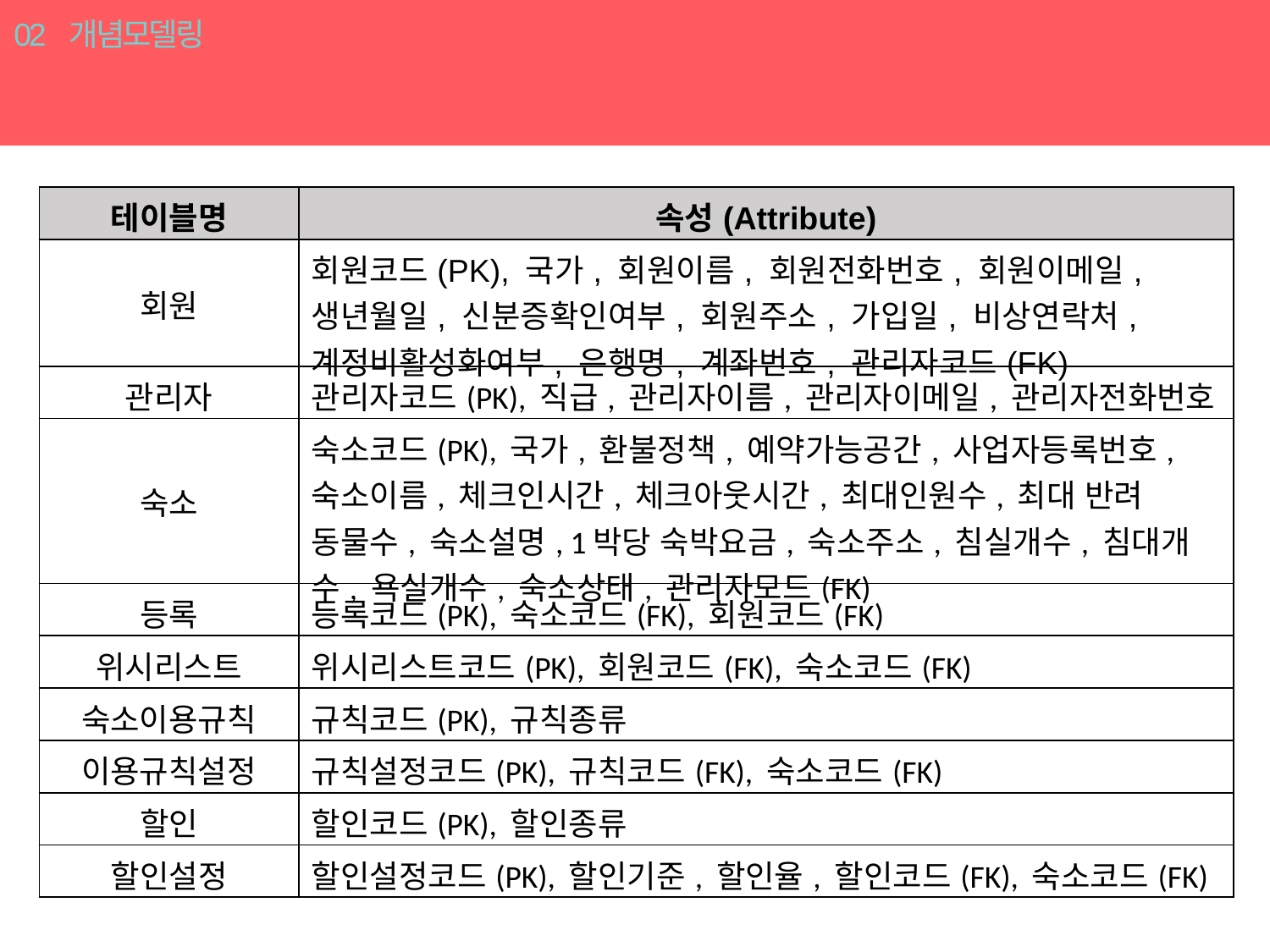

02  개념모델링
개념모델링
| 테이블명 | 속성(Attribute) |
| --- | --- |
| 회원 | 회원코드(PK), 국가, 회원이름, 회원전화번호, 회원이메일, 생년월일, 신분증확인여부, 회원주소, 가입일, 비상연락처, 계정비활성화여부, 은행명, 계좌번호, 관리자코드(FK) |
| 관리자 | 관리자코드(PK), 직급, 관리자이름, 관리자이메일, 관리자전화번호 |
| 숙소 | 숙소코드(PK), 국가, 환불정책, 예약가능공간, 사업자등록번호, 숙소이름, 체크인시간, 체크아웃시간, 최대인원수, 최대 반려 동물수, 숙소설명, 1박당 숙박요금, 숙소주소, 침실개수, 침대개수, 욕실개수, 숙소상태, 관리자모드(FK) |
| 등록 | 등록코드(PK), 숙소코드(FK), 회원코드(FK) |
| 위시리스트 | 위시리스트코드(PK), 회원코드(FK), 숙소코드(FK) |
| 숙소이용규칙 | 규칙코드(PK), 규칙종류 |
| 이용규칙설정 | 규칙설정코드(PK), 규칙코드(FK), 숙소코드(FK) |
| 할인 | 할인코드(PK), 할인종류 |
| 할인설정 | 할인설정코드(PK), 할인기준, 할인율, 할인코드(FK), 숙소코드(FK) |